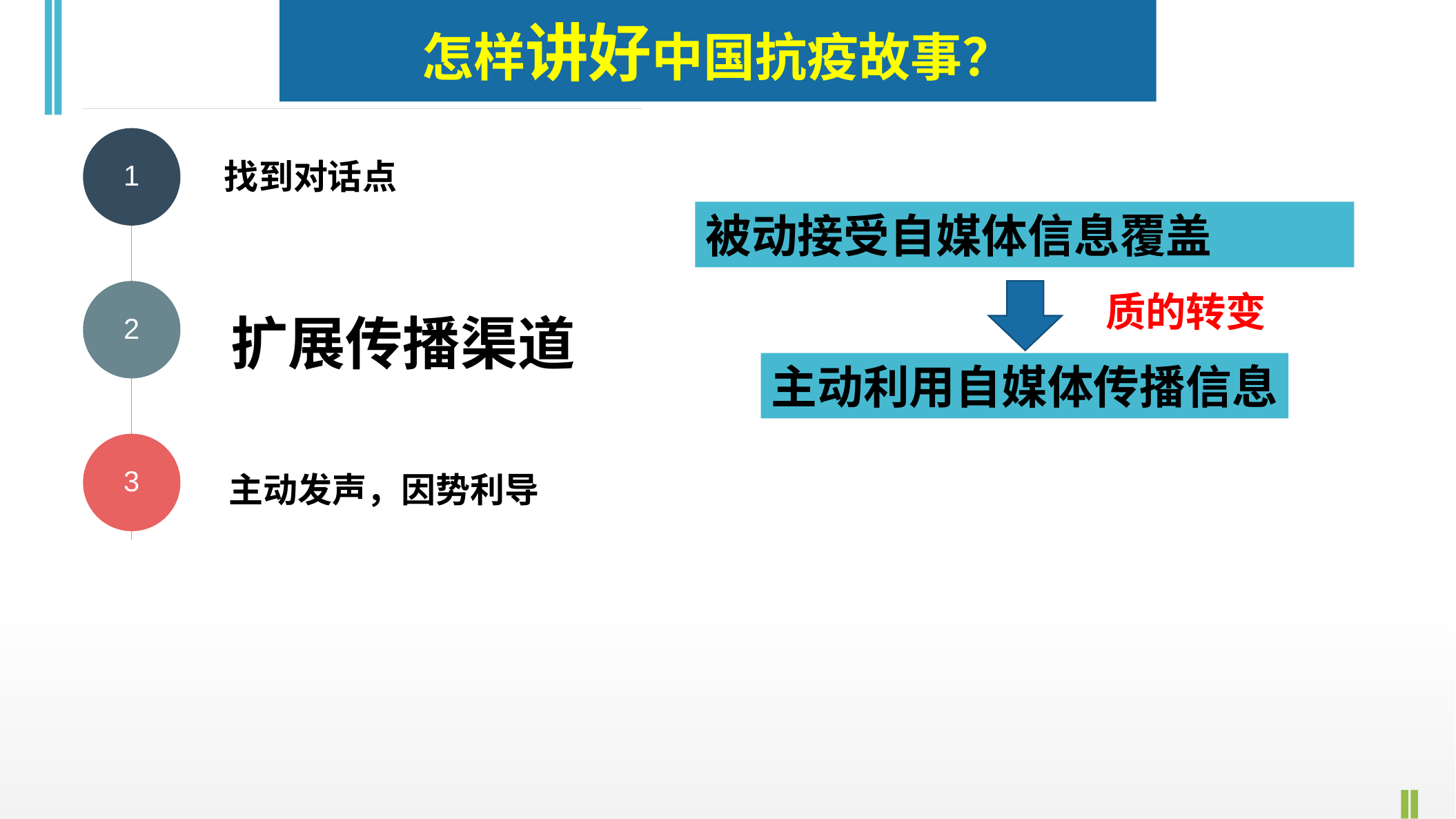

怎样讲好中国抗疫故事？

1

2

3
找到对话点
被动接受自媒体信息覆盖
质的转变

扩展传播渠道
主动利用自媒体传播信息
主动发声，因势利导